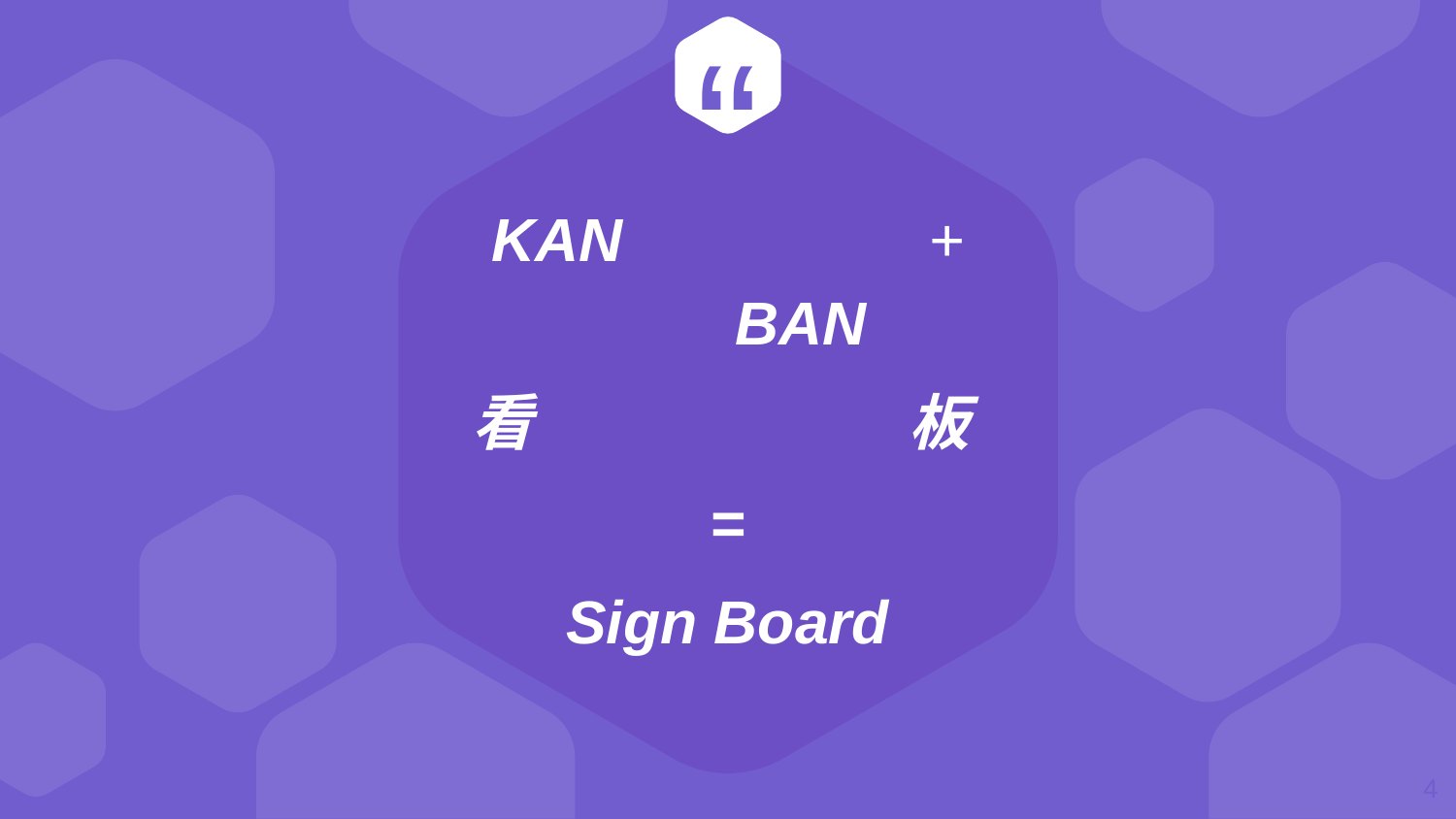

KAN 		+	BAN
看			板
=
Sign Board
4